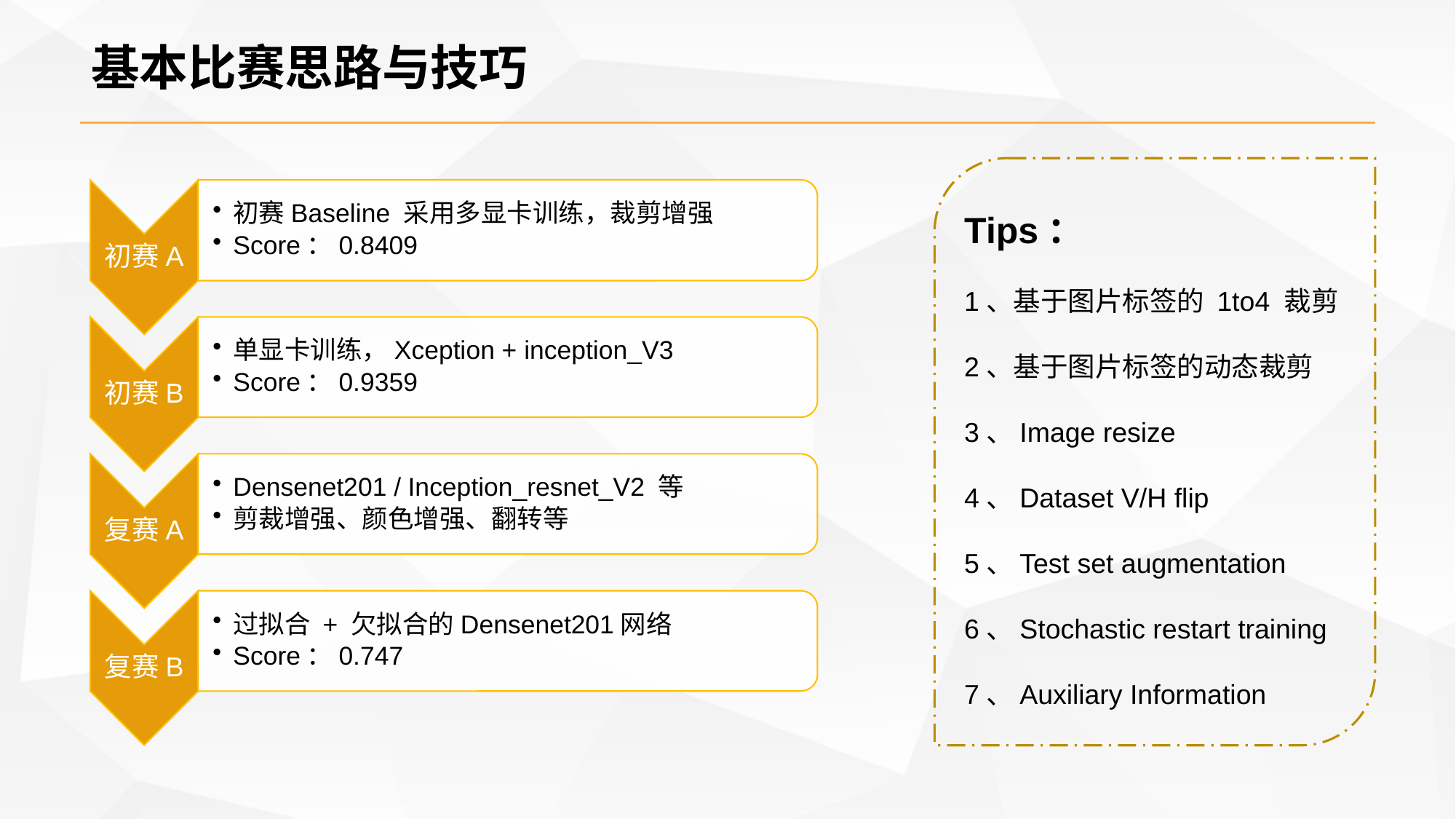

基本比赛思路与技巧

Tips：
1、基于图片标签的 1to4 裁剪
2、基于图片标签的动态裁剪
3、Image resize
4、Dataset V/H flip
5、Test set augmentation
6、Stochastic restart training
7、Auxiliary Information
初赛A
初赛Baseline 采用多显卡训练，裁剪增强
Score：0.8409
初赛B
单显卡训练，Xception + inception_V3
Score：0.9359
复赛A
Densenet201 / Inception_resnet_V2 等
剪裁增强、颜色增强、翻转等
复赛B
过拟合 + 欠拟合的Densenet201网络
Score：0.747